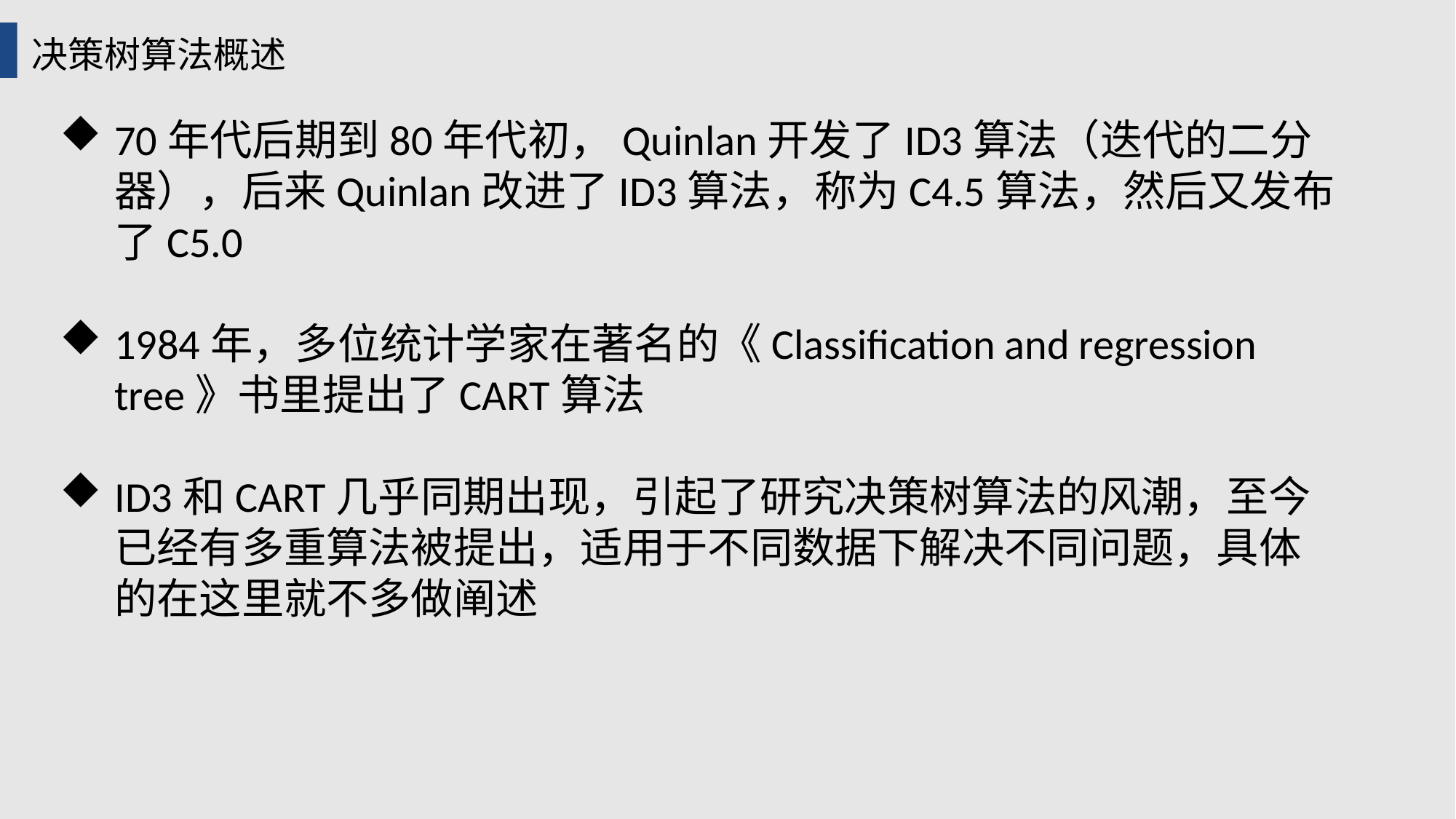

决策树算法概述
70年代后期到80年代初，Quinlan开发了ID3算法（迭代的二分器），后来Quinlan改进了ID3算法，称为C4.5算法，然后又发布了C5.0

1984年，多位统计学家在著名的《Classification and regression tree》书里提出了CART算法

ID3和CART几乎同期出现，引起了研究决策树算法的风潮，至今已经有多重算法被提出，适用于不同数据下解决不同问题，具体的在这里就不多做阐述